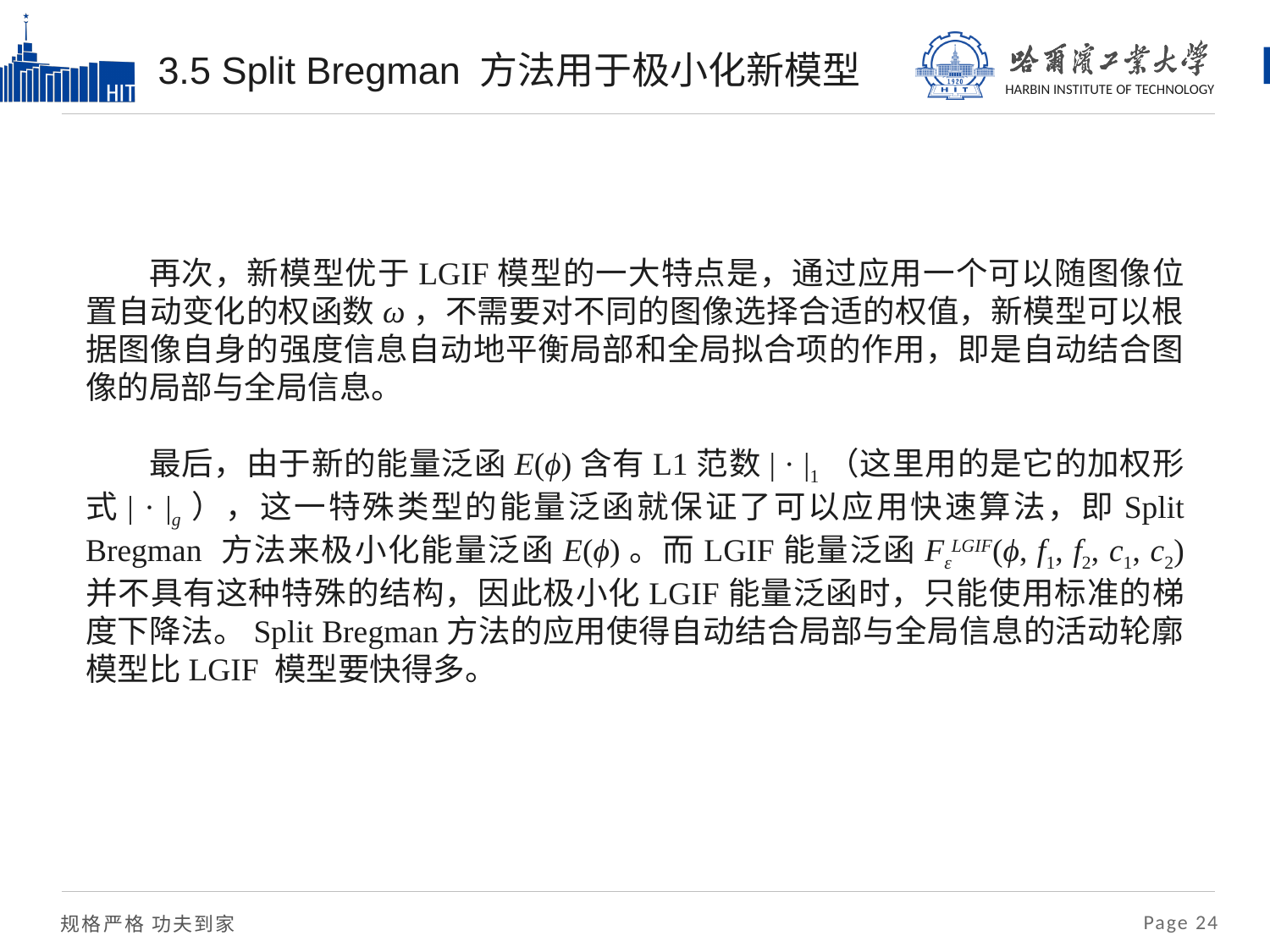

# 3.5 Split Bregman 方法用于极小化新模型
再次，新模型优于LGIF模型的一大特点是，通过应用一个可以随图像位置自动变化的权函数ω，不需要对不同的图像选择合适的权值，新模型可以根据图像自身的强度信息自动地平衡局部和全局拟合项的作用，即是自动结合图像的局部与全局信息。

最后，由于新的能量泛函E(ϕ)含有L1范数| · |1（这里用的是它的加权形式| · |g），这一特殊类型的能量泛函就保证了可以应用快速算法，即Split Bregman 方法来极小化能量泛函E(ϕ)。而LGIF能量泛函FεLGIF(ϕ, f1, f2, c1, c2) 并不具有这种特殊的结构，因此极小化LGIF能量泛函时，只能使用标准的梯度下降法。Split Bregman方法的应用使得自动结合局部与全局信息的活动轮廓模型比LGIF 模型要快得多。